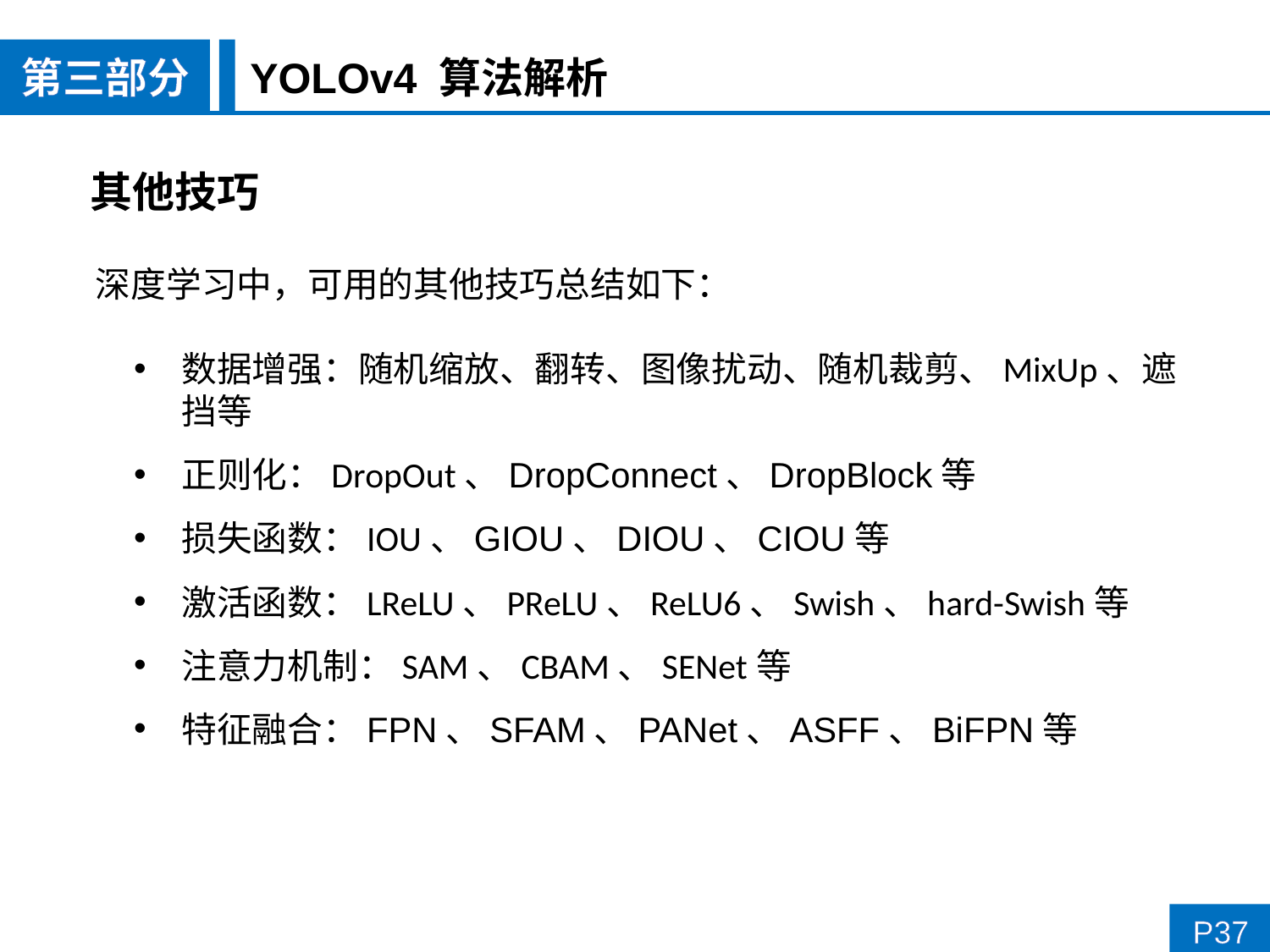

第三部分

YOLOv4 算法解析
其他技巧
深度学习中，可用的其他技巧总结如下：
数据增强：随机缩放、翻转、图像扰动、随机裁剪、MixUp、遮挡等
正则化：DropOut、DropConnect、DropBlock等
损失函数：IOU、GIOU、DIOU、CIOU等
激活函数：LReLU、PReLU、ReLU6、Swish、hard-Swish等
注意力机制：SAM、CBAM、SENet等
特征融合：FPN、SFAM、PANet、ASFF、BiFPN等

P37